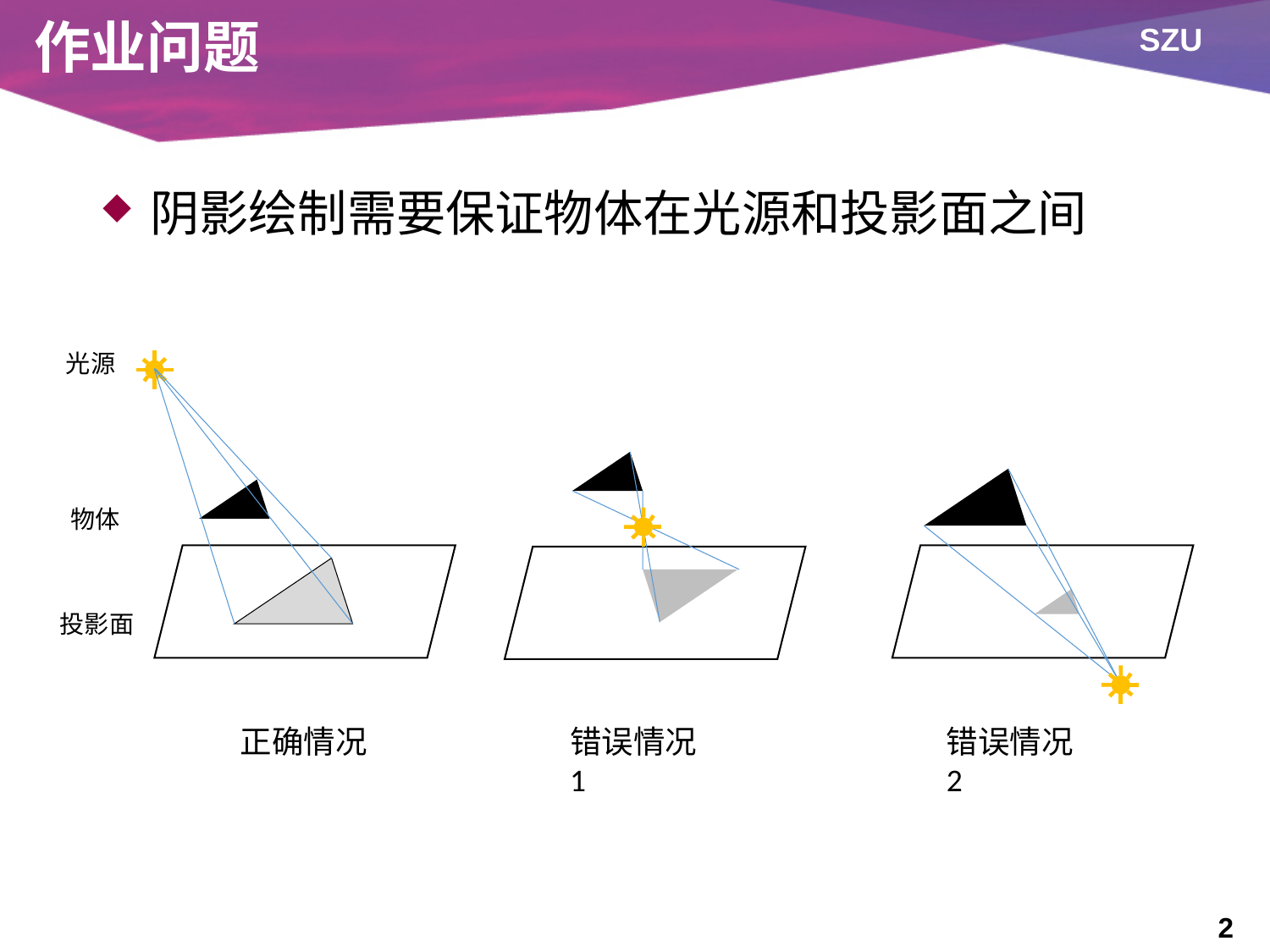

# 作业问题
阴影绘制需要保证物体在光源和投影面之间
光源

物体

投影面

正确情况
错误情况1
错误情况2
2